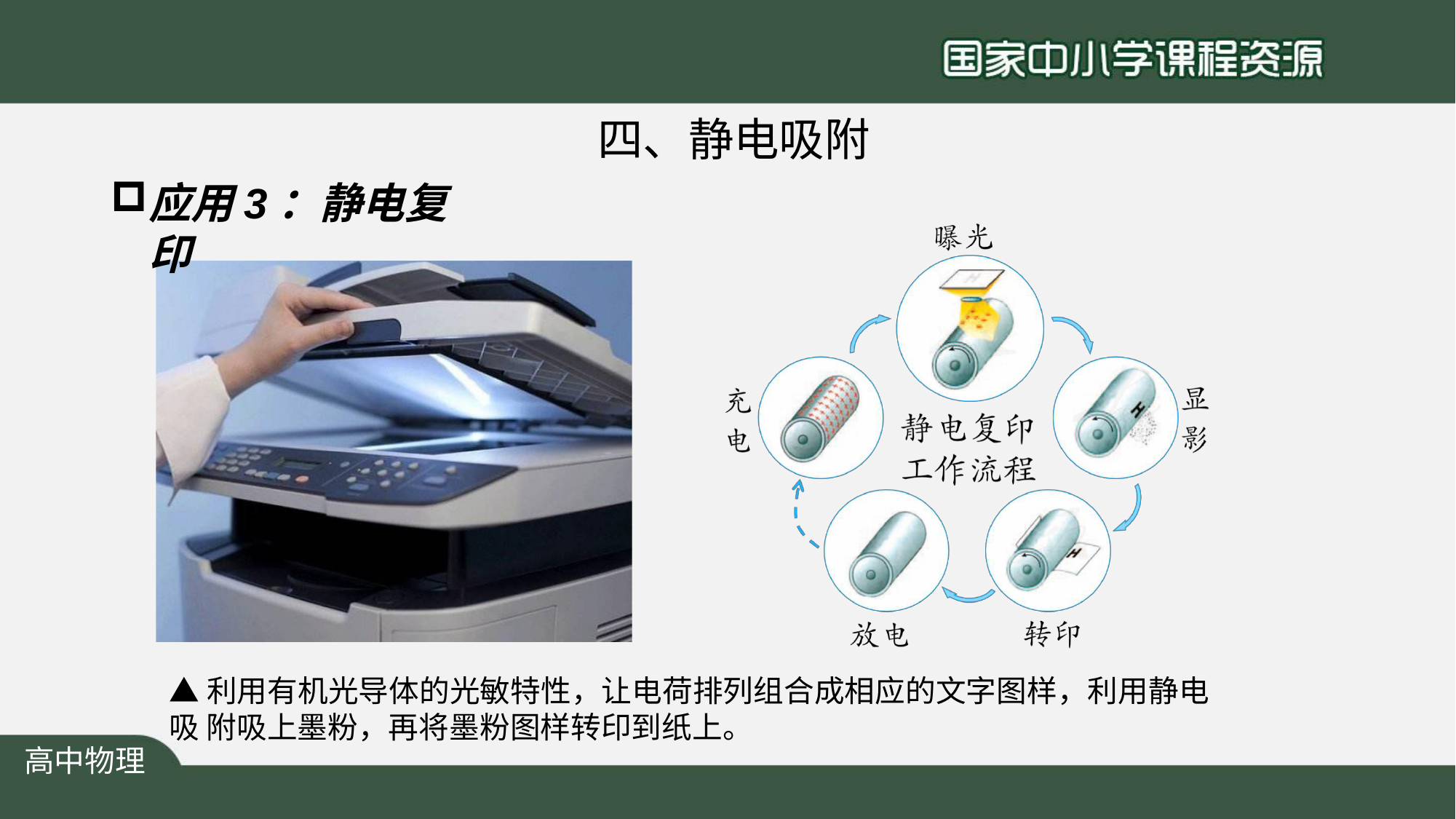

# 四、静电吸附
应用3：静电复印

▲利用有机光导体的光敏特性，让电荷排列组合成相应的文字图样，利用静电吸 附吸上墨粉，再将墨粉图样转印到纸上。
高中物理